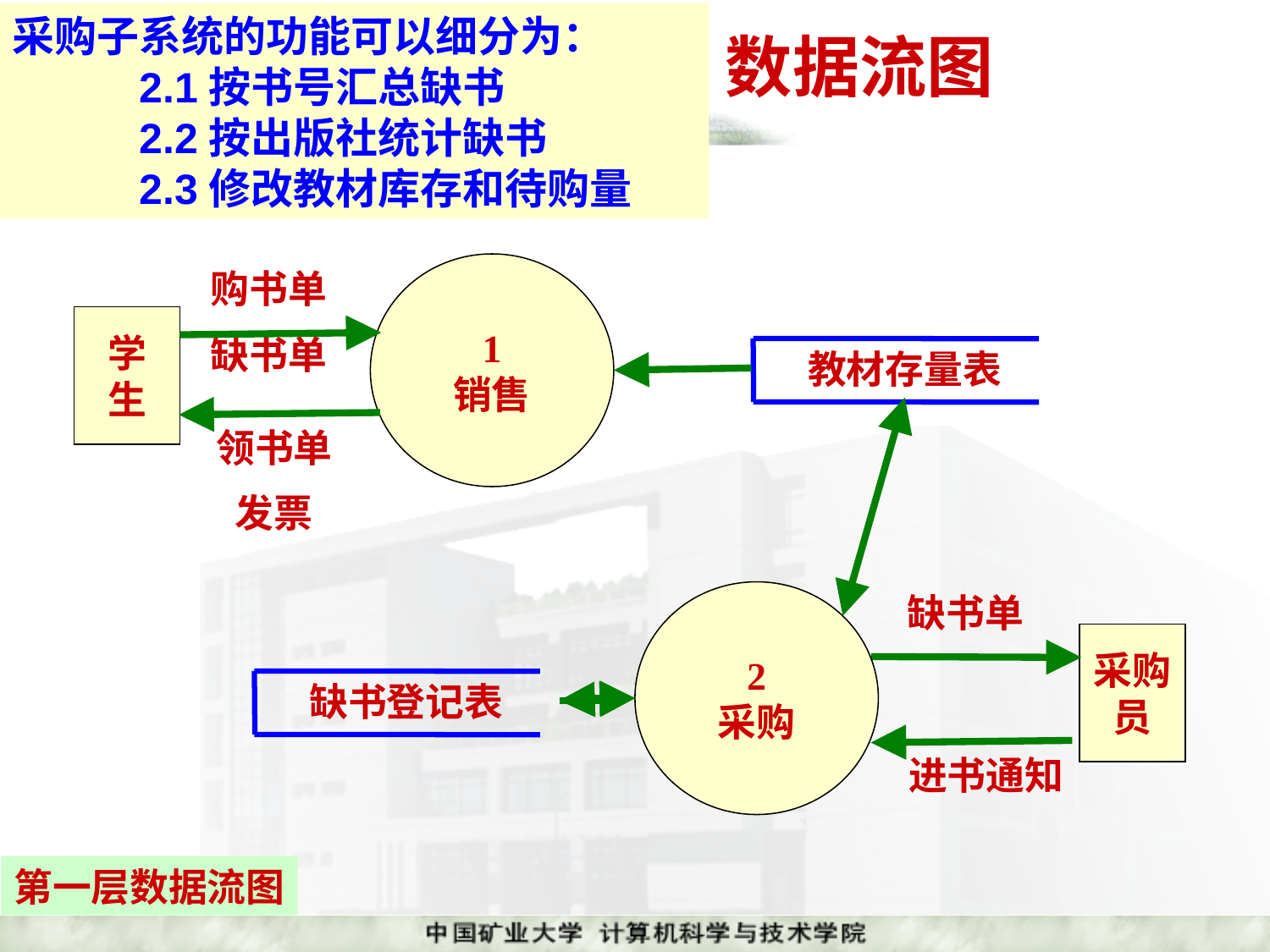

采购子系统的功能可以细分为：
	2.1按书号汇总缺书
	2.2按出版社统计缺书
	2.3修改教材库存和待购量
# 3.2 数据流图
无效书单/缺书单
1
销售
购书单
缺书单
学
生
教材存量表

领书单
发票
2
采购
缺书单
采购
员
缺书登记表

进书通知
第一层数据流图
27